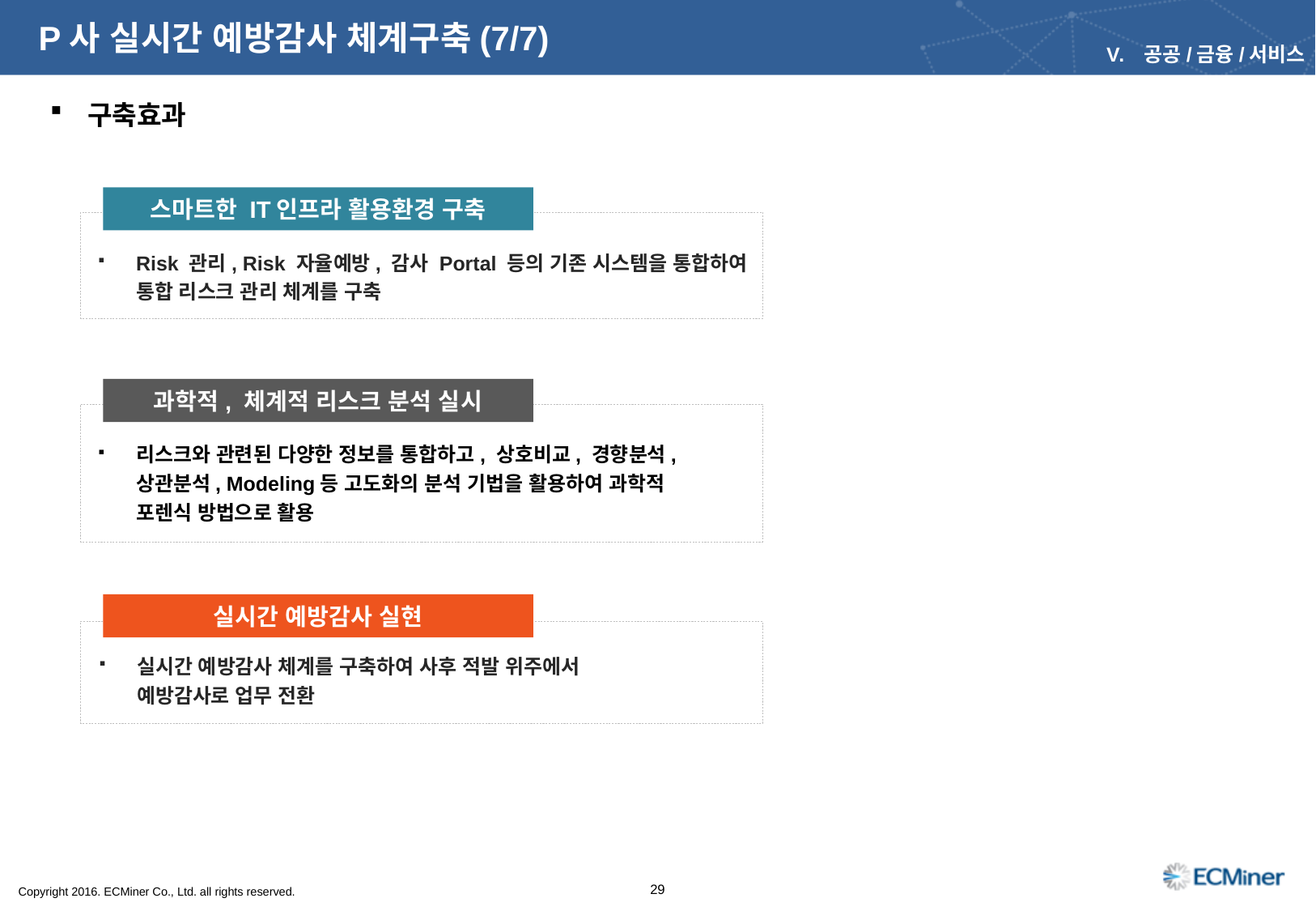

P사 실시간 예방감사 체계구축(7/7)
공공/금융/서비스
 구축효과
스마트한 IT인프라 활용환경 구축

Risk 관리, Risk 자율예방, 감사 Portal 등의 기존 시스템을 통합하여
통합 리스크 관리 체계를 구축
과학적, 체계적 리스크 분석 실시

리스크와 관련된 다양한 정보를 통합하고, 상호비교, 경향분석,
상관분석, Modeling등 고도화의 분석 기법을 활용하여 과학적
포렌식 방법으로 활용
실시간 예방감사 실현

실시간 예방감사 체계를 구축하여 사후 적발 위주에서
예방감사로 업무 전환